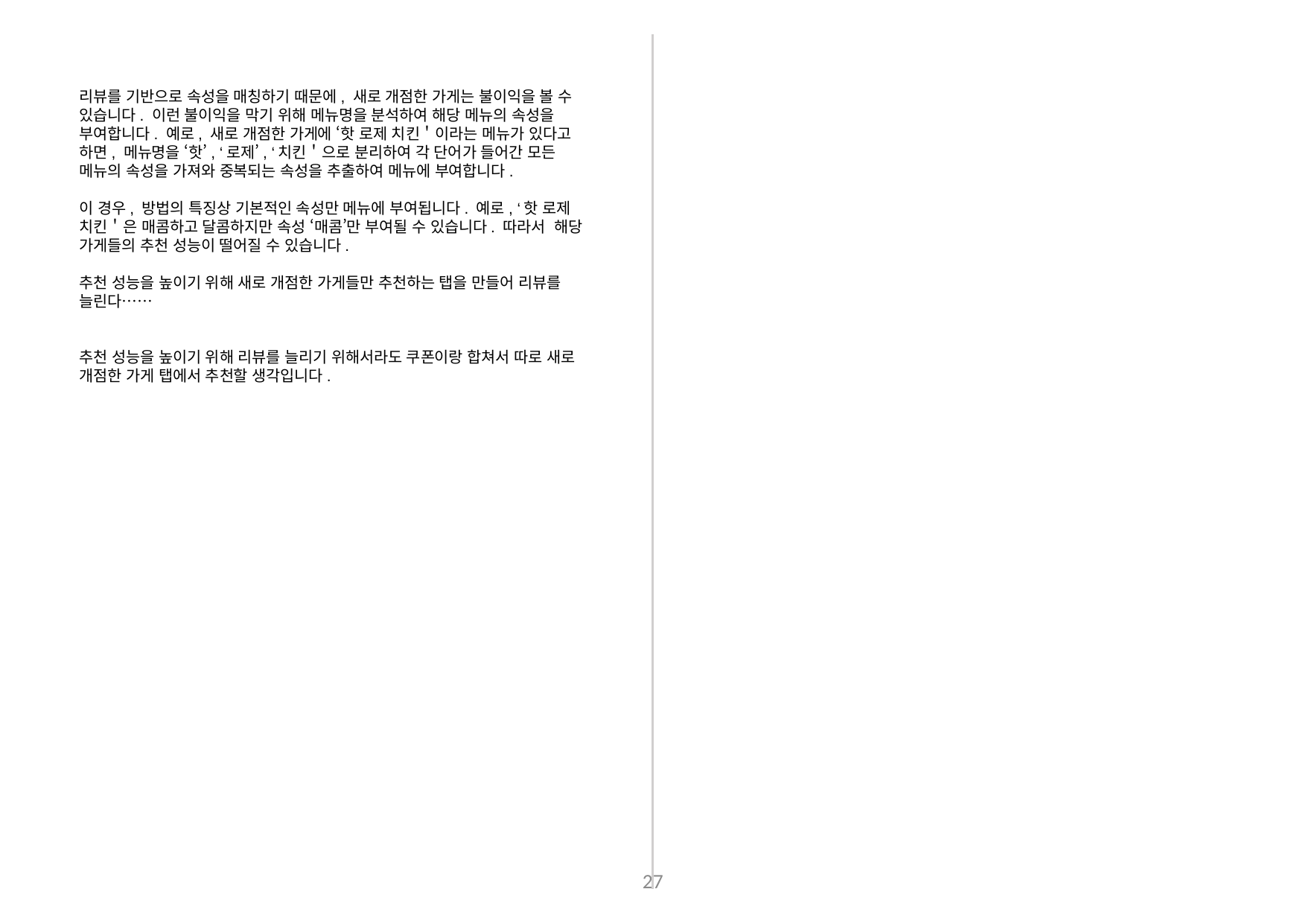

리뷰를 기반으로 속성을 매칭하기 때문에, 새로 개점한 가게는 불이익을 볼 수 있습니다. 이런 불이익을 막기 위해 메뉴명을 분석하여 해당 메뉴의 속성을 부여합니다. 예로, 새로 개점한 가게에 ‘핫 로제 치킨＇이라는 메뉴가 있다고 하면, 메뉴명을 ‘핫’, ‘로제’, ‘치킨＇으로 분리하여 각 단어가 들어간 모든 메뉴의 속성을 가져와 중복되는 속성을 추출하여 메뉴에 부여합니다.

이 경우, 방법의 특징상 기본적인 속성만 메뉴에 부여됩니다. 예로, ‘핫 로제 치킨＇은 매콤하고 달콤하지만 속성 ‘매콤’만 부여될 수 있습니다. 따라서  해당 가게들의 추천 성능이 떨어질 수 있습니다.

추천 성능을 높이기 위해 새로 개점한 가게들만 추천하는 탭을 만들어 리뷰를 늘린다……

추천 성능을 높이기 위해 리뷰를 늘리기 위해서라도 쿠폰이랑 합쳐서 따로 새로 개점한 가게 탭에서 추천할 생각입니다.
27